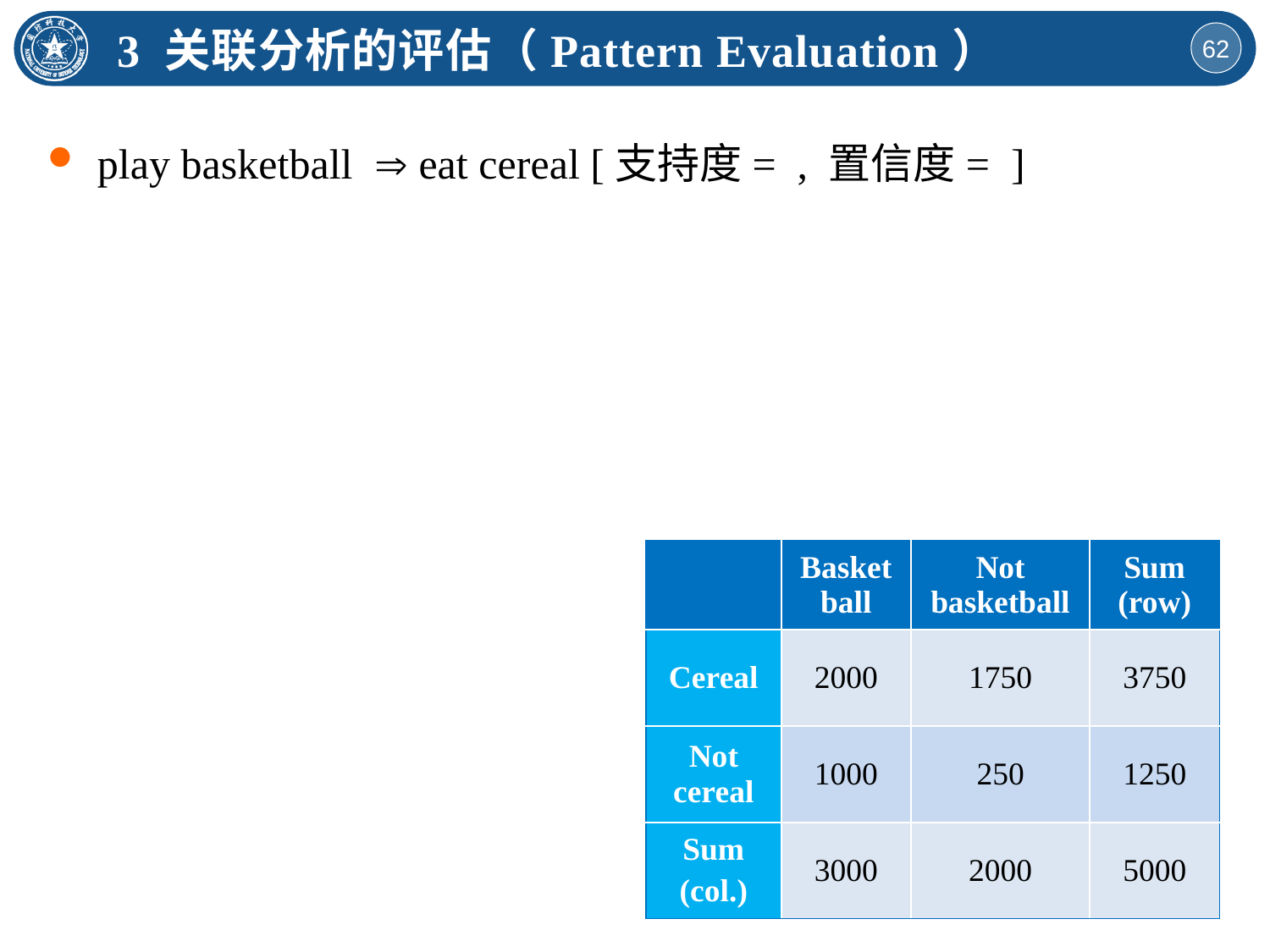

3 关联分析的评估（Pattern Evaluation）
play basketball  ⇒ eat cereal [支持度=  , 置信度=  ]
|  | Basketball | Not basketball | Sum (row) |
| --- | --- | --- | --- |
| Cereal | 2000 | 1750 | 3750 |
| Not cereal | 1000 | 250 | 1250 |
| Sum (col.) | 3000 | 2000 | 5000 |